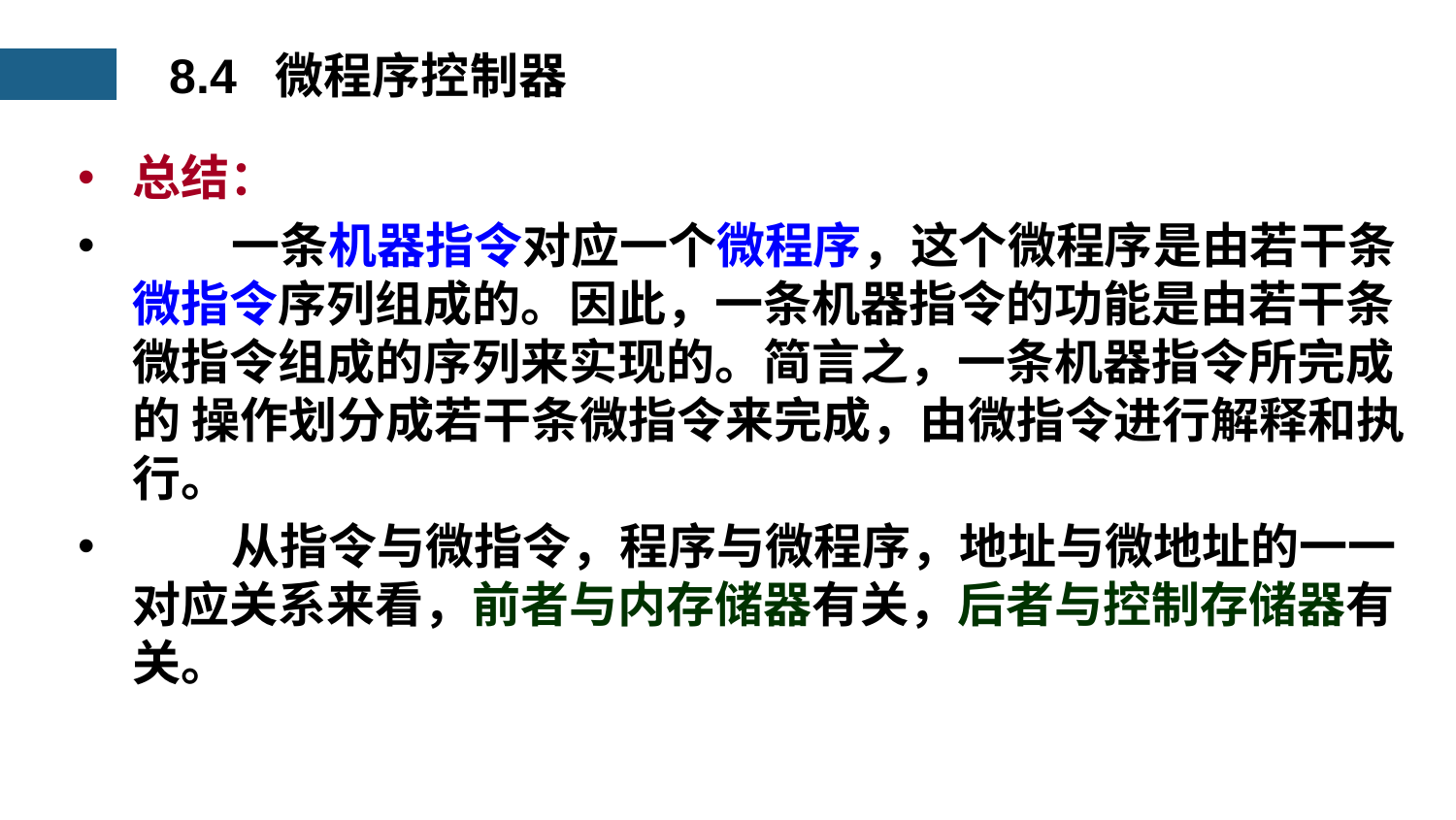

8.4  微程序控制器
总结：
        一条机器指令对应一个微程序，这个微程序是由若干条微指令序列组成的。因此，一条机器指令的功能是由若干条微指令组成的序列来实现的。简言之，一条机器指令所完成的 操作划分成若干条微指令来完成，由微指令进行解释和执行。
        从指令与微指令，程序与微程序，地址与微地址的一一对应关系来看，前者与内存储器有关，后者与控制存储器有关。